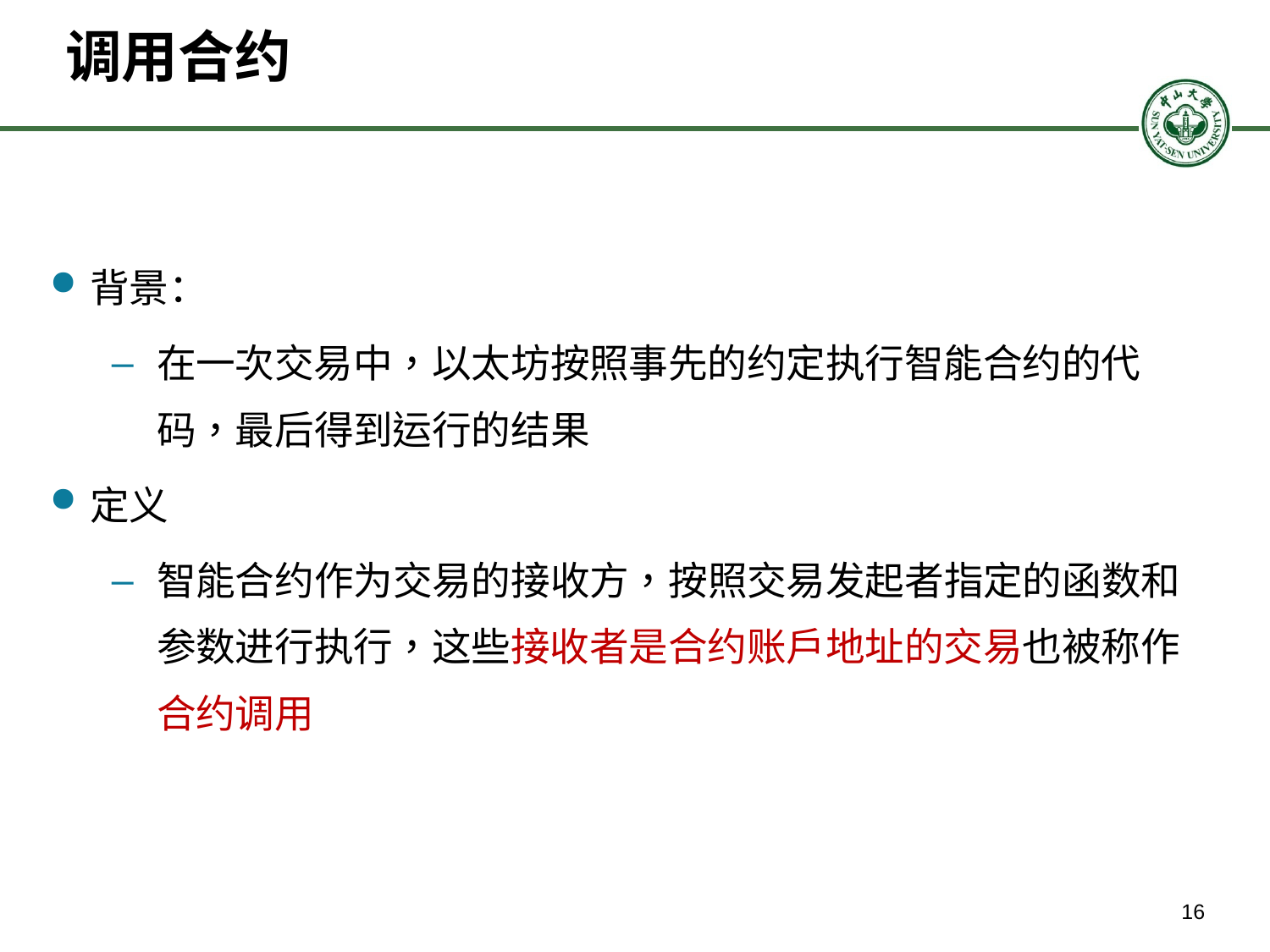

# 调用合约
背景：
在一次交易中，以太坊按照事先的约定执行智能合约的代码，最后得到运行的结果
定义
智能合约作为交易的接收方，按照交易发起者指定的函数和参数进行执行，这些接收者是合约账户地址的交易也被称作合约调用